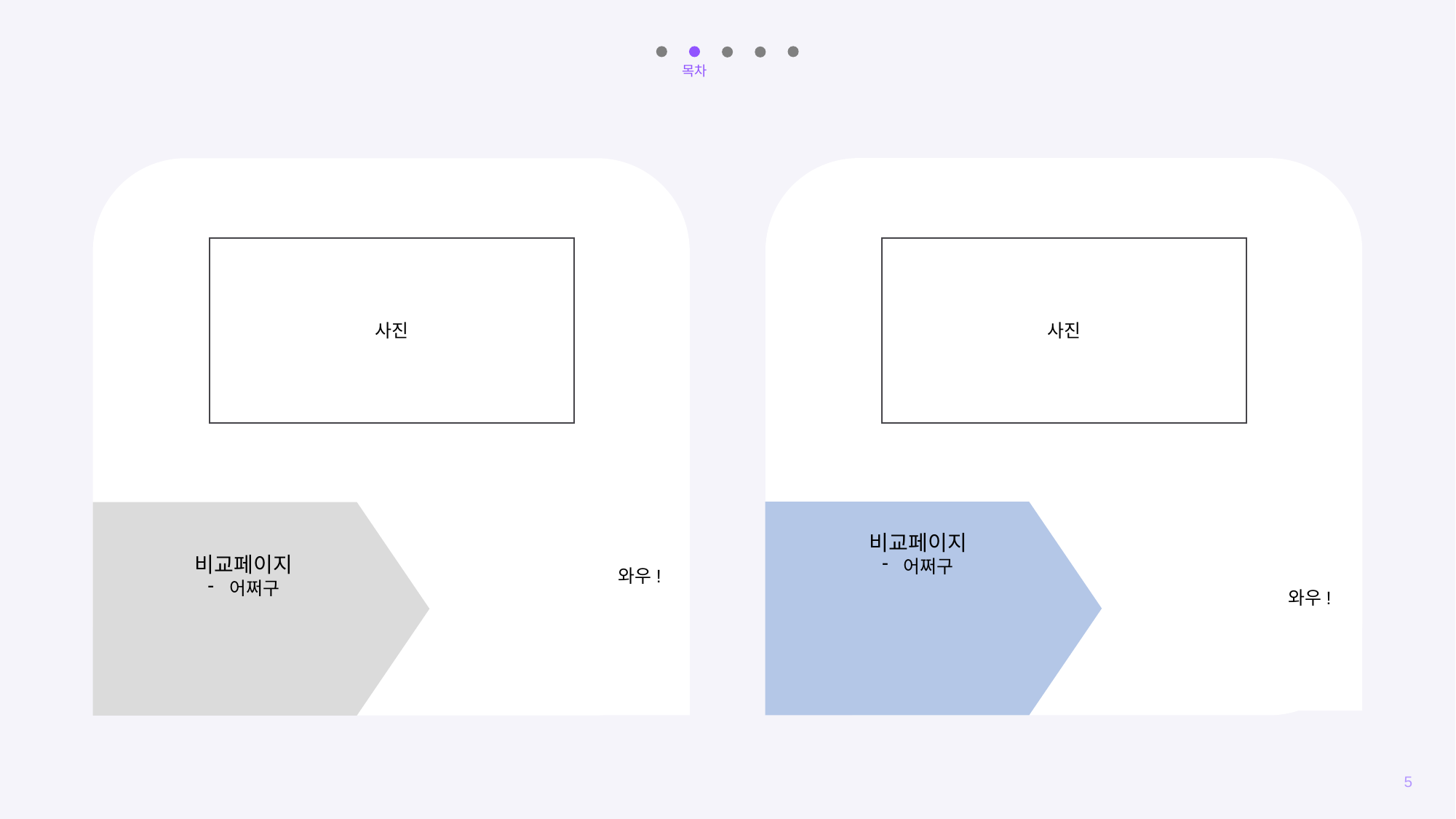

목차

비교페이지
어쩌구
와우!

비교페이지
어쩌구
와우!
사진
사진
5